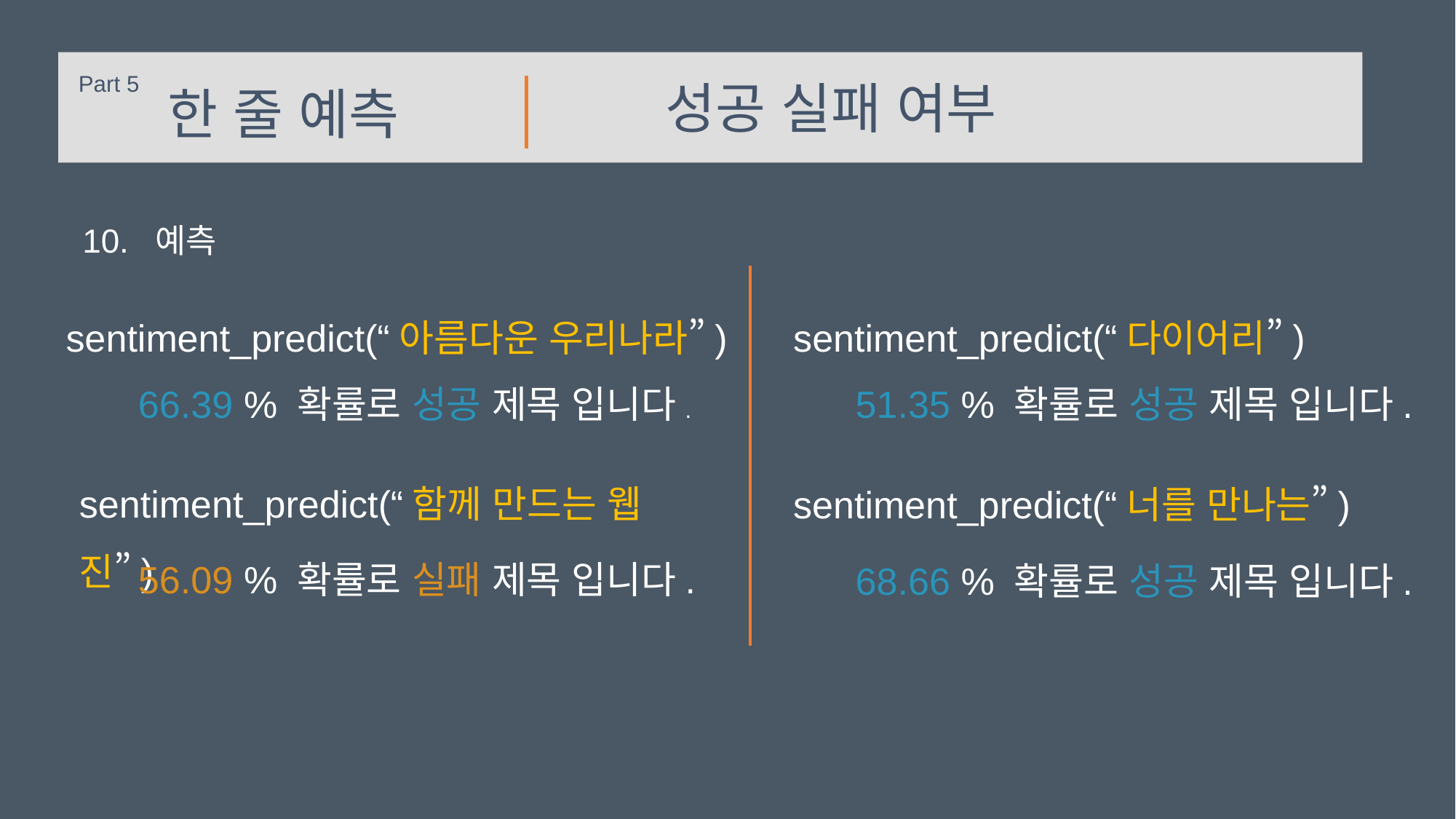

Part 5
  성공 실패 여부
  한 줄 예측
10.  예측

sentiment_predict(“아름다운 우리나라”)
sentiment_predict(“다이어리”)
66.39 % 확률로 성공 제목 입니다.
51.35 % 확률로 성공 제목 입니다.
sentiment_predict(“함께 만드는 웹진”)
sentiment_predict(“너를 만나는”)
56.09 % 확률로 실패 제목 입니다.
68.66 % 확률로 성공 제목 입니다.